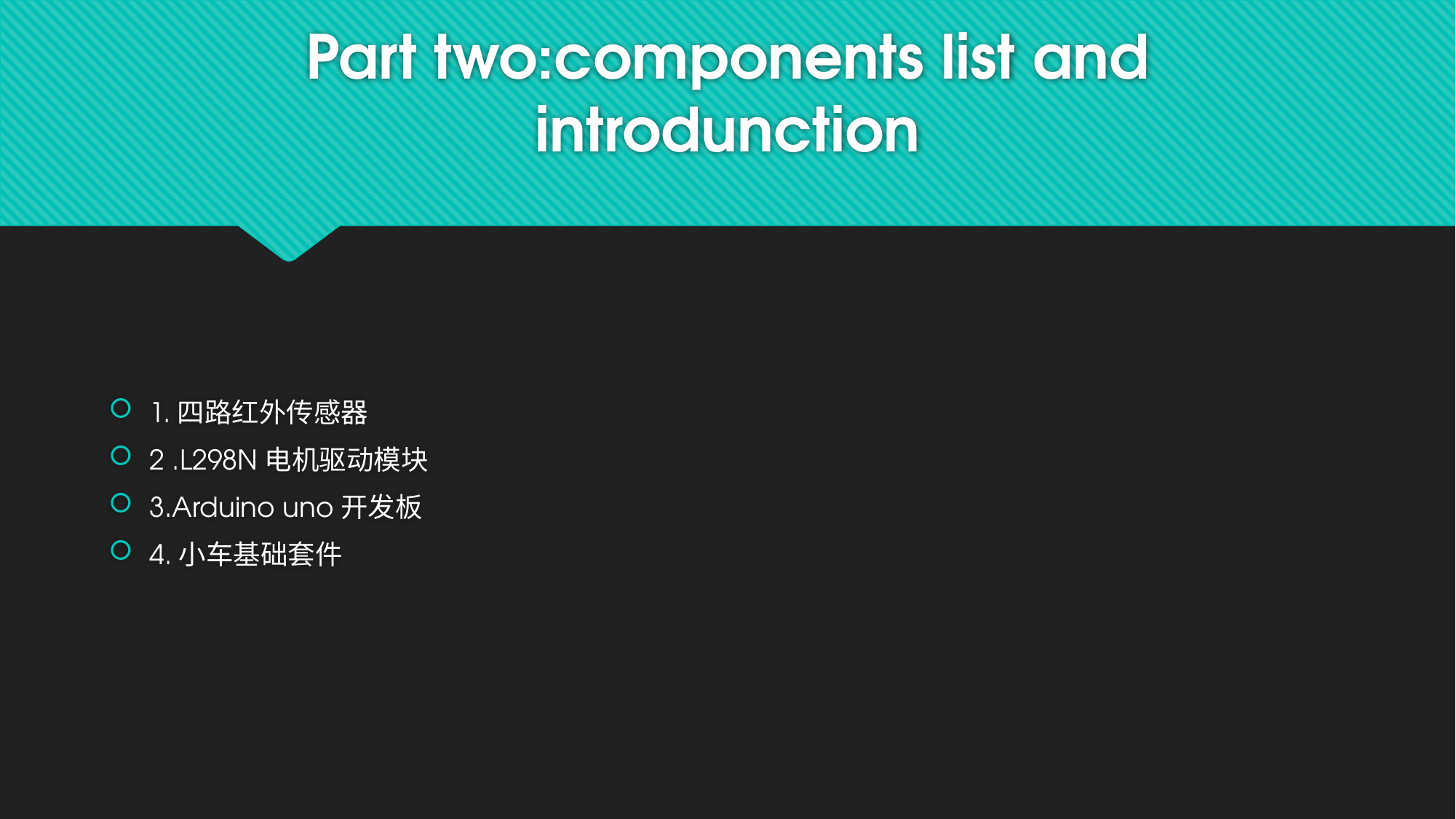

# Part two:components list and introdunction
1.四路红外传感器
2 .L298N电机驱动模块
3.Arduino uno开发板
4.小车基础套件